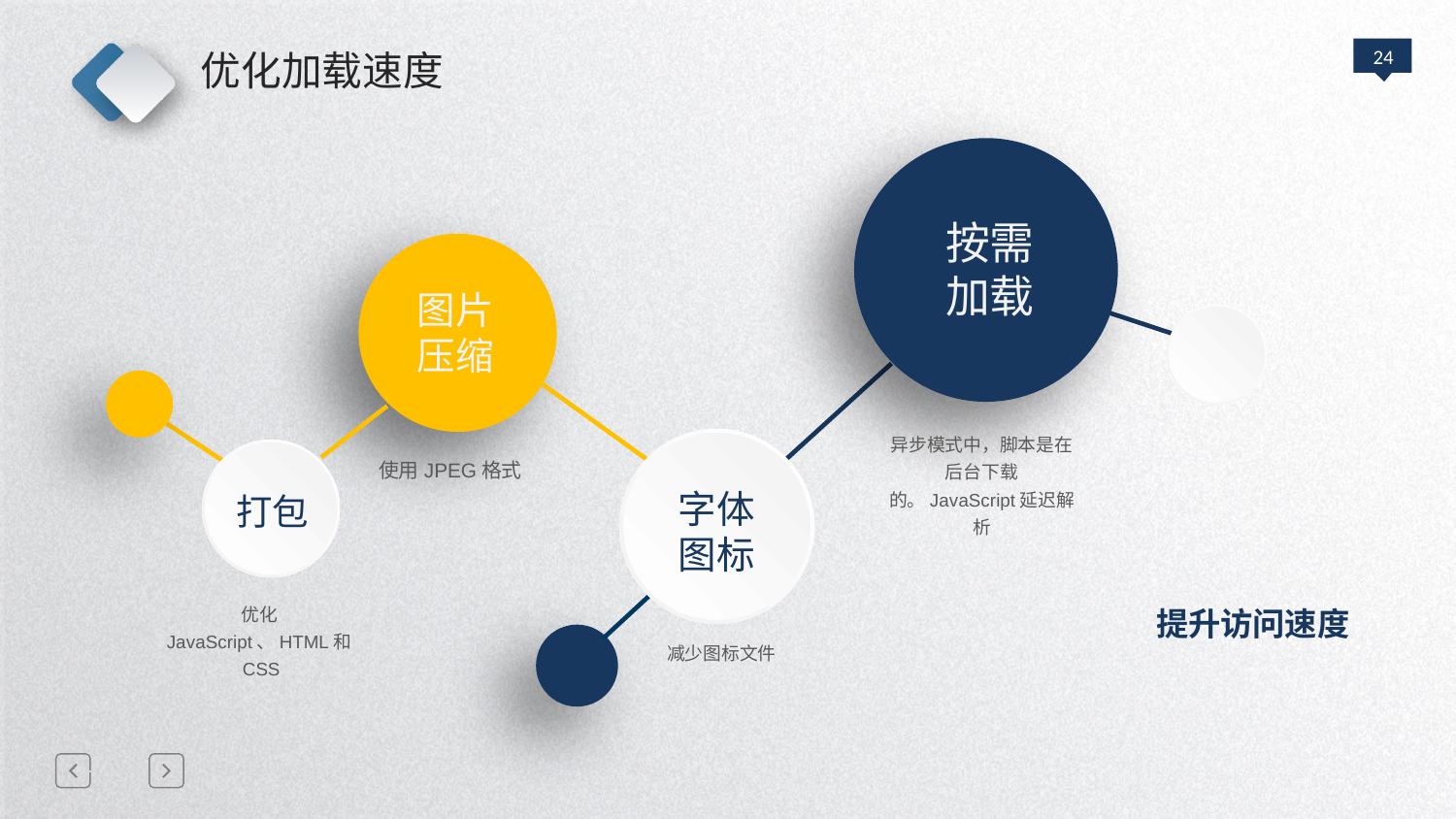

优化加载速度

按需
加载

图片
压缩

异步模式中，脚本是在后台下载的。JavaScript延迟解析

使用JPEG格式
字体
图标
打包
优化JavaScript、HTML和CSS
提升访问速度

减少图标文件
延迟符